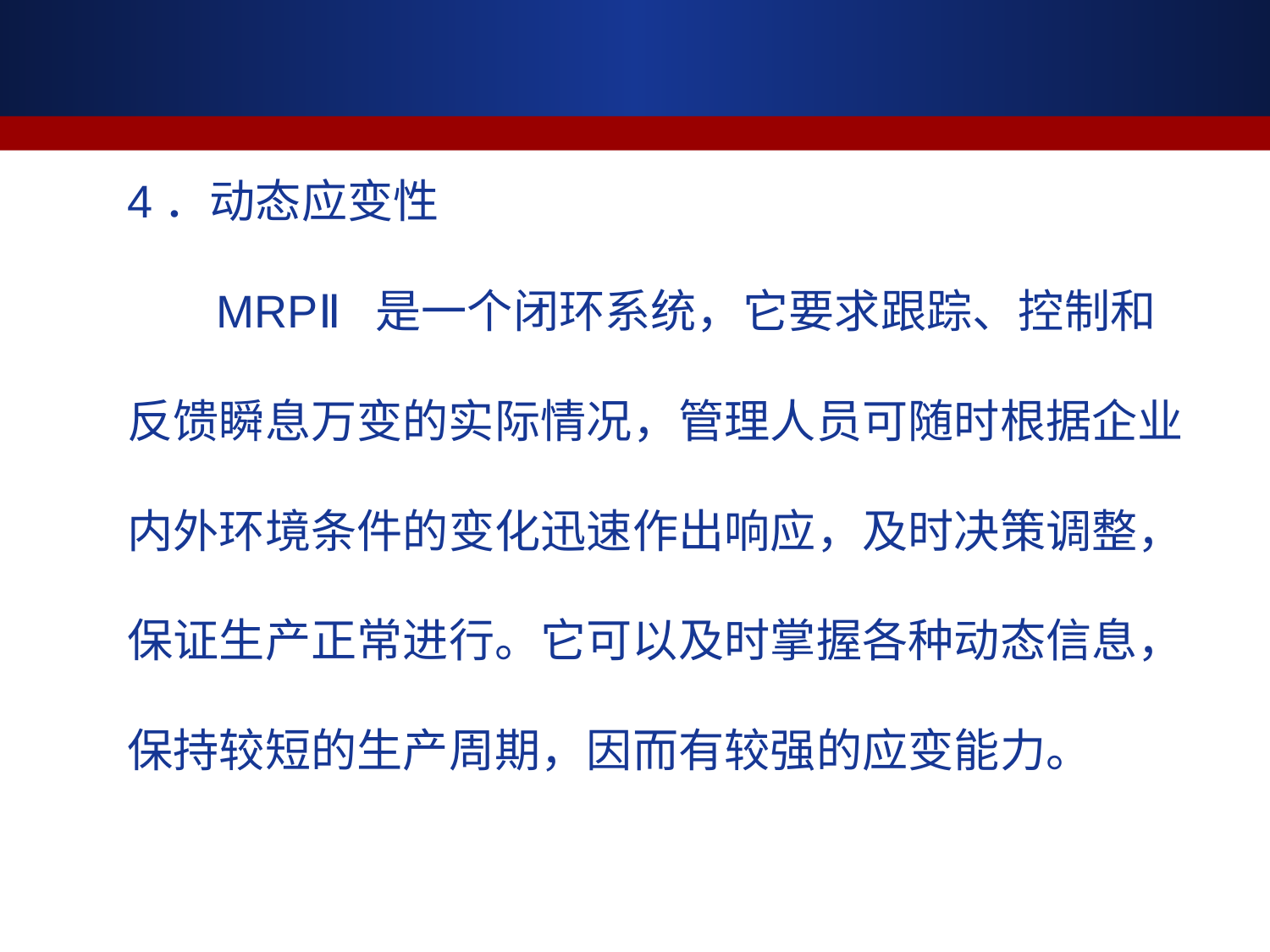

4．动态应变性
       MRPⅡ是一个闭环系统，它要求跟踪、控制和反馈瞬息万变的实际情况，管理人员可随时根据企业内外环境条件的变化迅速作出响应，及时决策调整，保证生产正常进行。它可以及时掌握各种动态信息，保持较短的生产周期，因而有较强的应变能力。